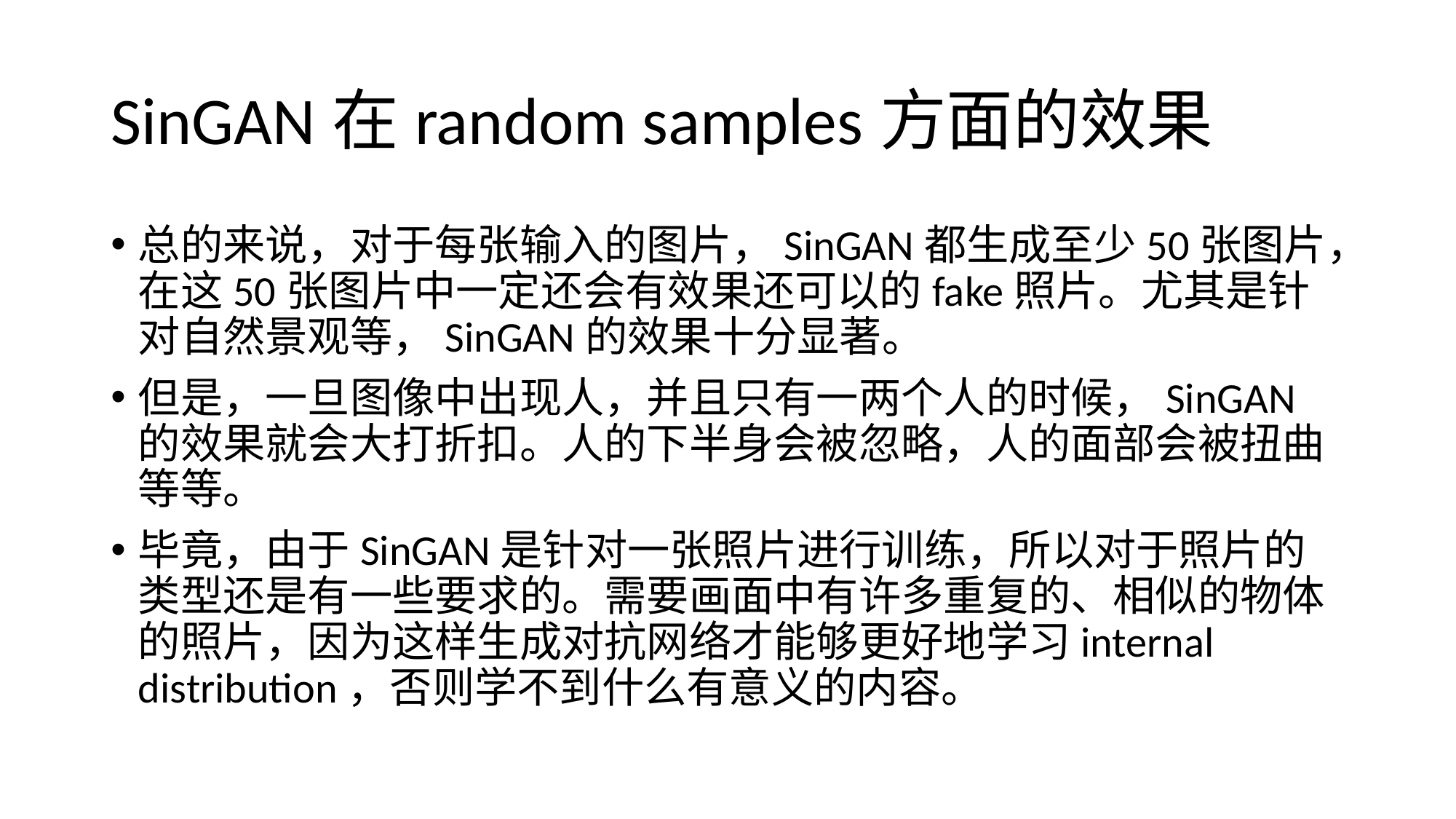

# SinGAN在random samples方面的效果
总的来说，对于每张输入的图片，SinGAN都生成至少50张图片，在这50张图片中一定还会有效果还可以的fake照片。尤其是针对自然景观等，SinGAN的效果十分显著。
但是，一旦图像中出现人，并且只有一两个人的时候，SinGAN的效果就会大打折扣。人的下半身会被忽略，人的面部会被扭曲等等。
毕竟，由于SinGAN是针对一张照片进行训练，所以对于照片的类型还是有一些要求的。需要画面中有许多重复的、相似的物体的照片，因为这样生成对抗网络才能够更好地学习internal distribution，否则学不到什么有意义的内容。